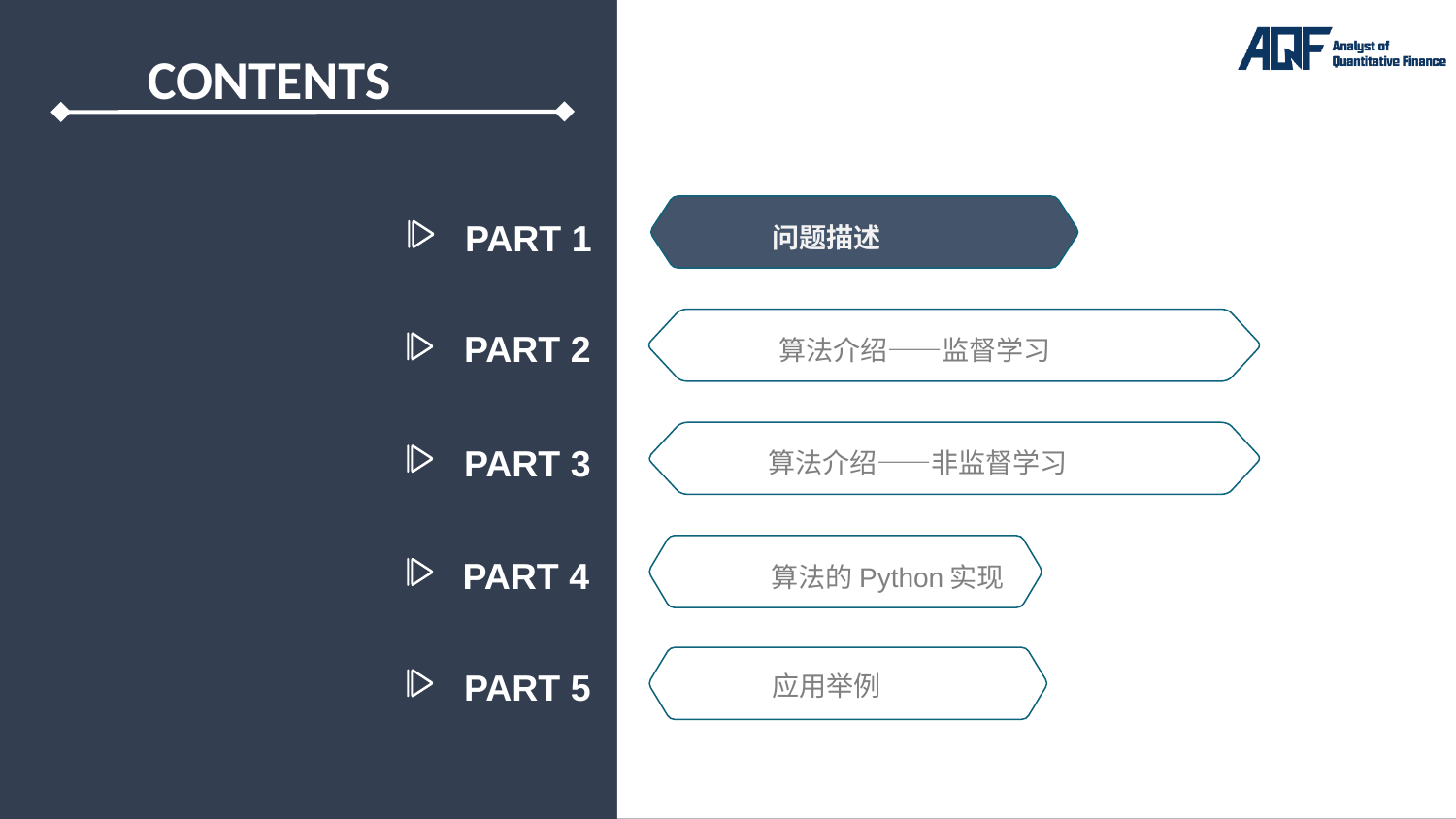

PART 1
问题描述

PART 2
算法介绍——监督学习

PART 3
算法介绍——非监督学习

算法的Python实现
PART 4

应用举例
PART 5